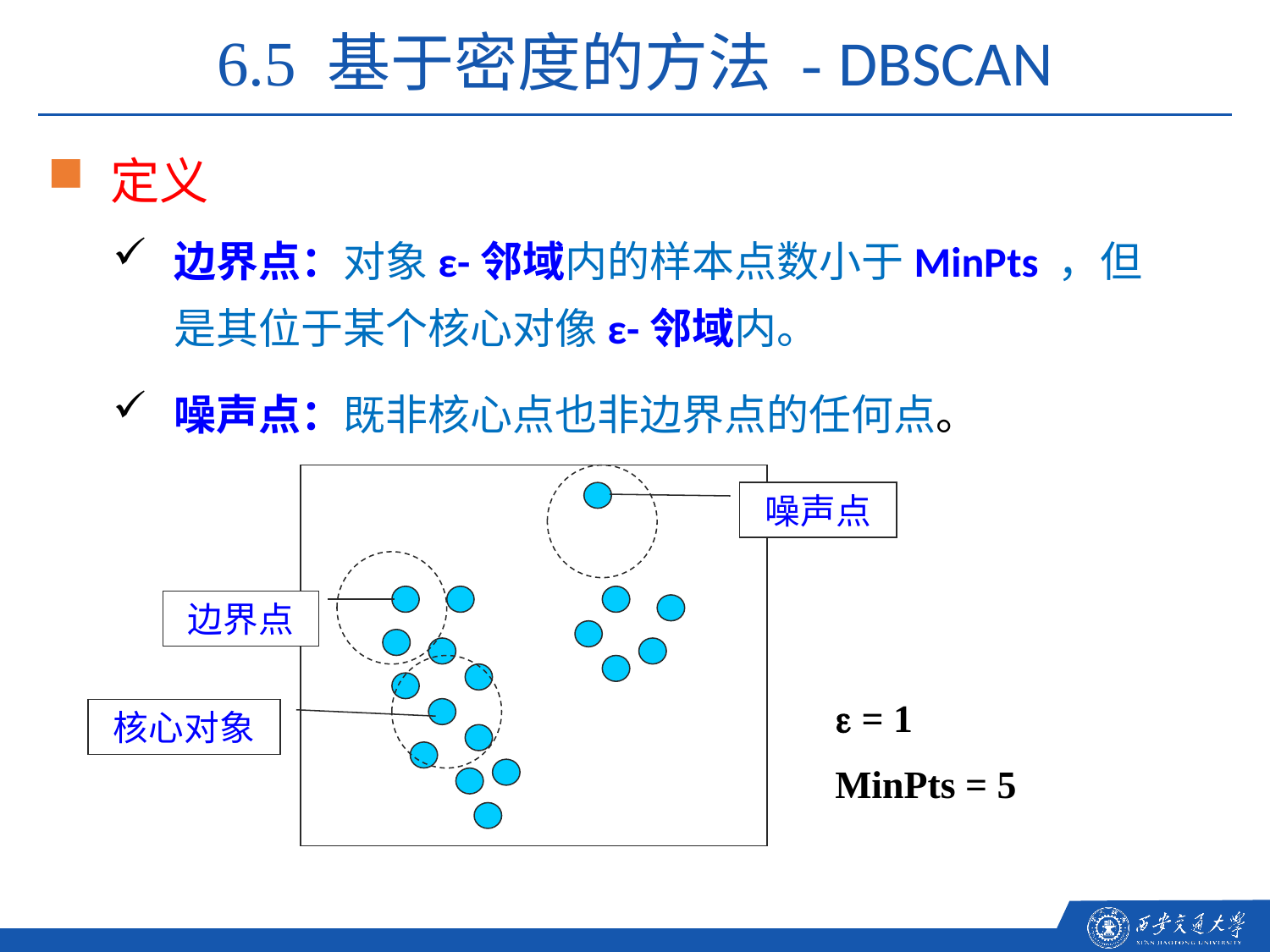

6.5 基于密度的方法 - DBSCAN
定义
边界点：对象ε-邻域内的样本点数小于MinPts ，但是其位于某个核心对像ε-邻域内。
噪声点：既非核心点也非边界点的任何点。

噪声点

边界点

ε = 1
MinPts = 5

核心对象